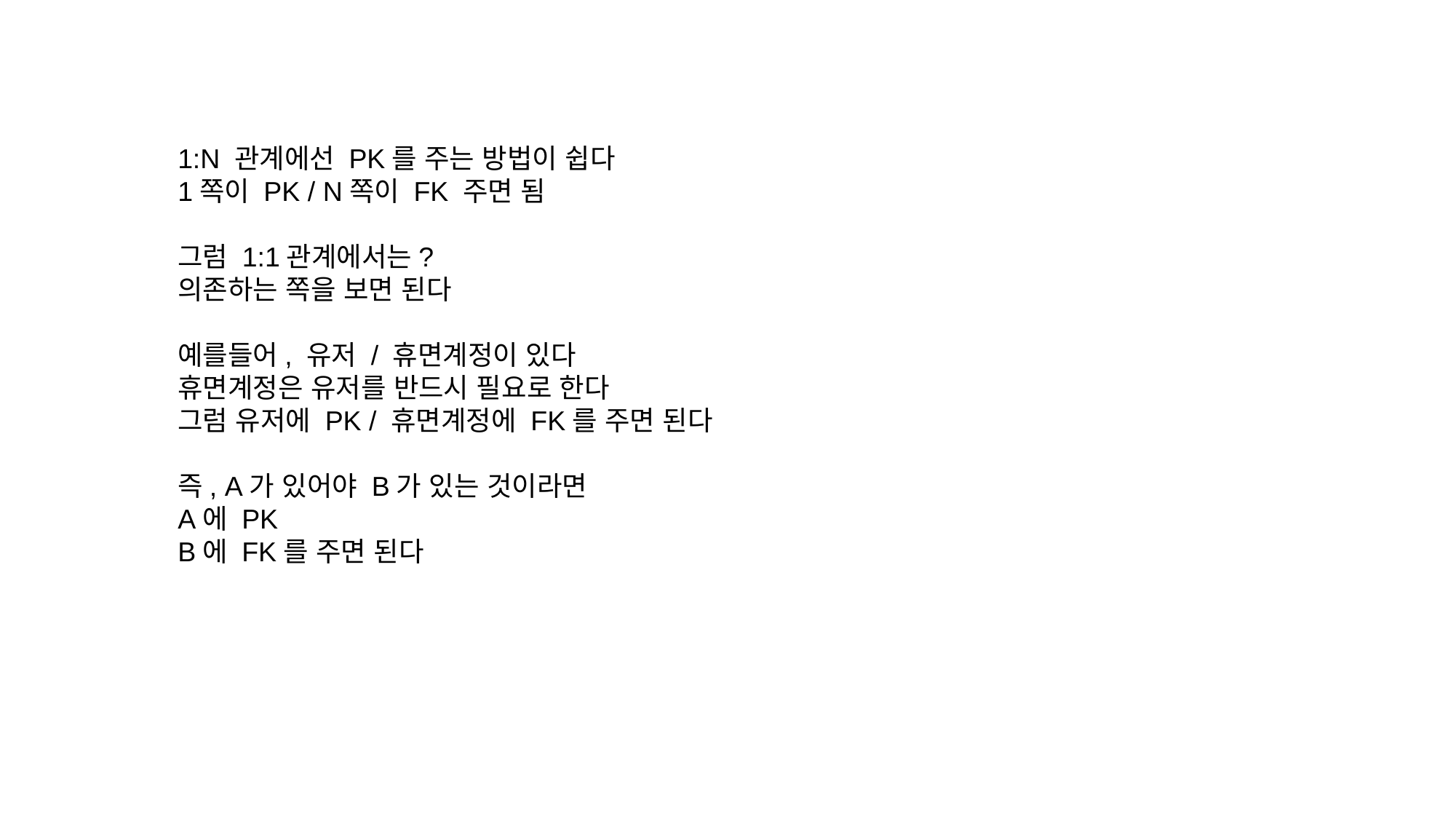

1:N 관계에선 PK를 주는 방법이 쉽다
1쪽이 PK / N쪽이 FK 주면 됨

그럼 1:1관계에서는?
의존하는 쪽을 보면 된다

예를들어, 유저 / 휴면계정이 있다
휴면계정은 유저를 반드시 필요로 한다
그럼 유저에 PK / 휴면계정에 FK를 주면 된다

즉, A가 있어야 B가 있는 것이라면
A에 PK
B에 FK를 주면 된다